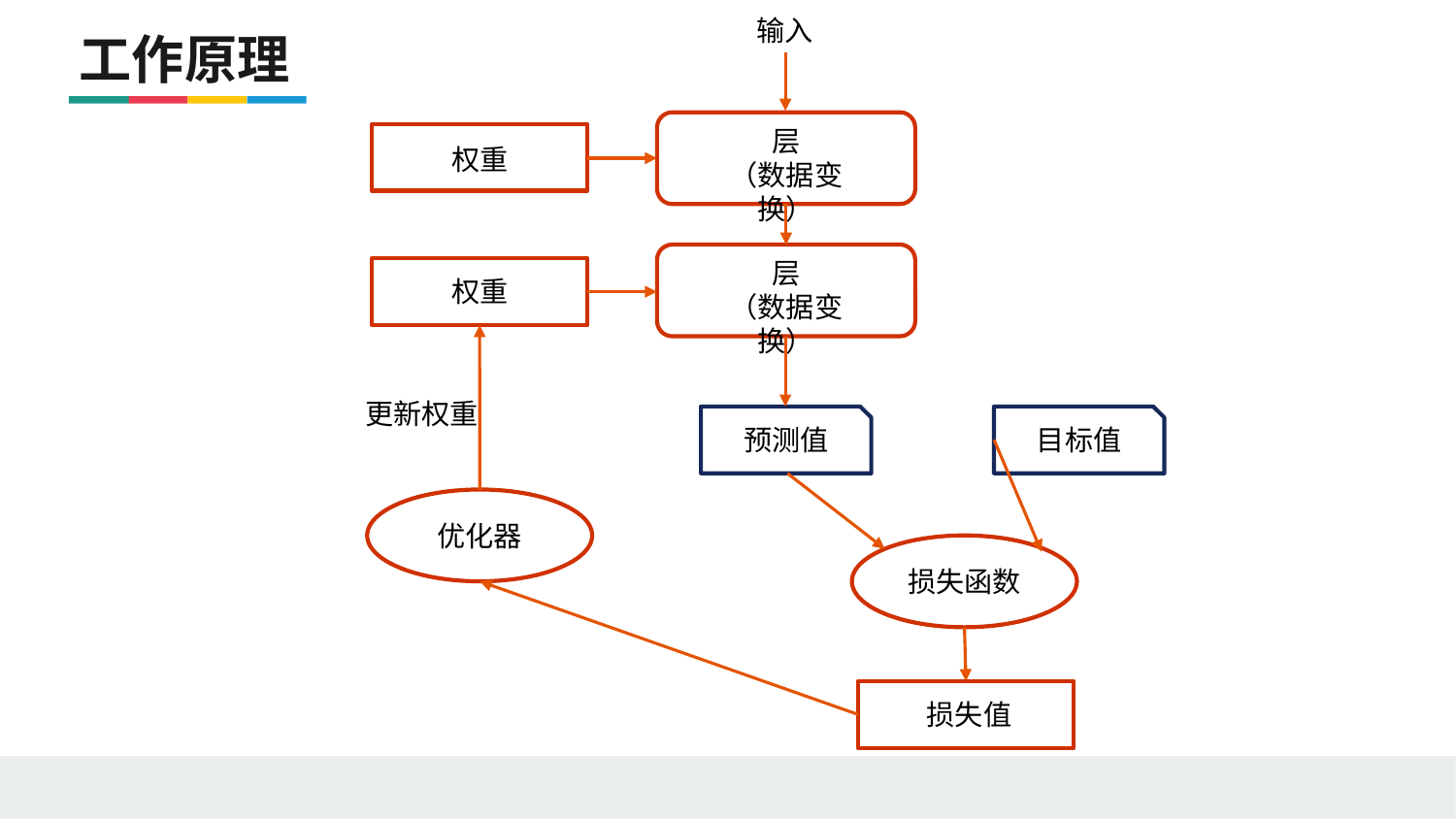

输入
# 工作原理

层
（数据变换）

权重

层
（数据变换）

权重
更新权重

预测值
目标值

优化器

损失函数

损失值